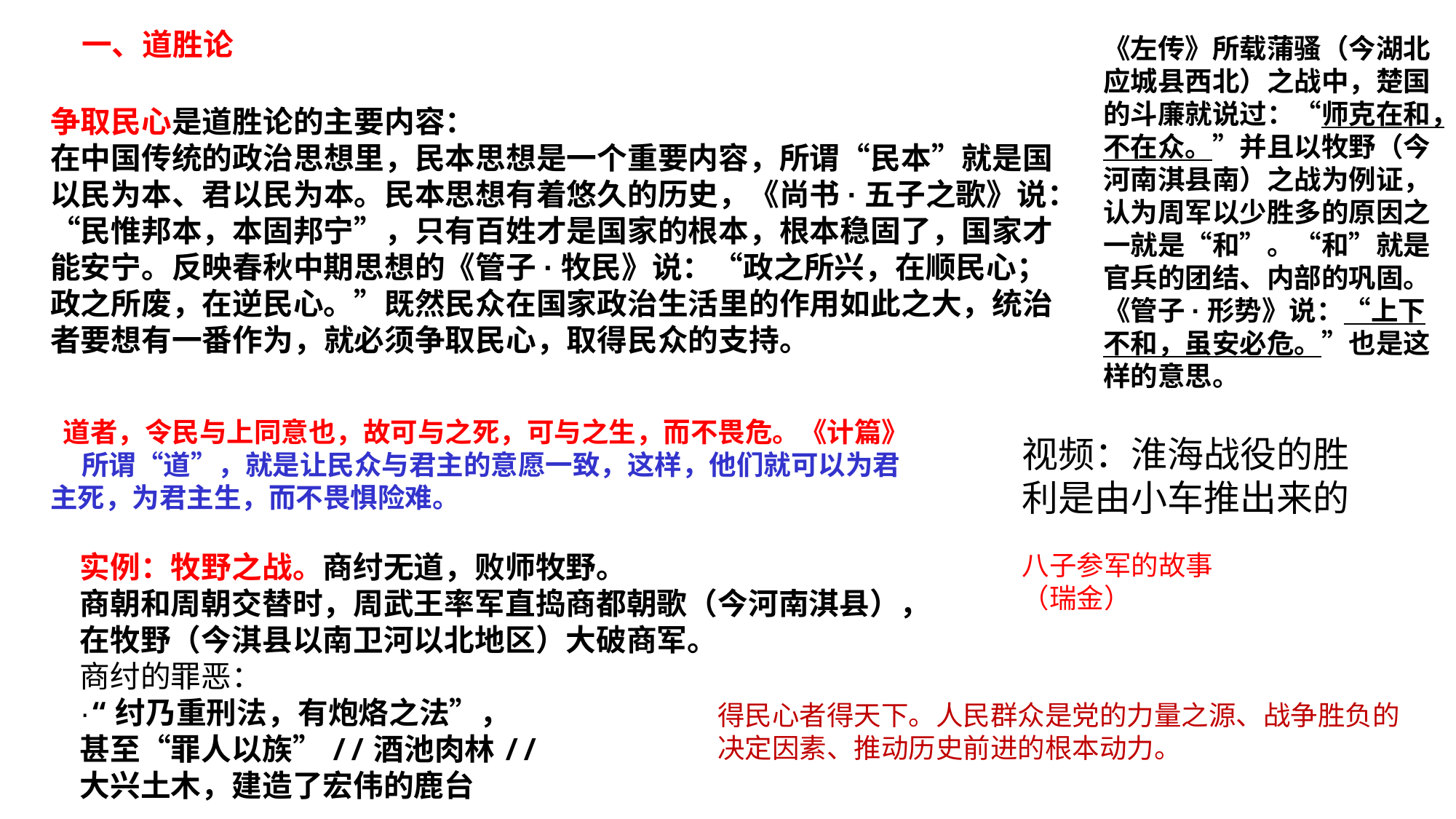

一、道胜论
《左传》所载蒲骚（今湖北应城县西北）之战中，楚国的斗廉就说过：“师克在和，不在众。”并且以牧野（今河南淇县南）之战为例证，认为周军以少胜多的原因之一就是“和”。“和”就是官兵的团结、内部的巩固。
《管子·形势》说：“上下不和，虽安必危。”也是这样的意思。

争取民心是道胜论的主要内容：
在中国传统的政治思想里，民本思想是一个重要内容，所谓“民本”就是国以民为本、君以民为本。民本思想有着悠久的历史，《尚书·五子之歌》说：“民惟邦本，本固邦宁”，只有百姓才是国家的根本，根本稳固了，国家才能安宁。反映春秋中期思想的《管子·牧民》说：“政之所兴，在顺民心；政之所废，在逆民心。”既然民众在国家政治生活里的作用如此之大，统治者要想有一番作为，就必须争取民心，取得民众的支持。
 道者，令民与上同意也，故可与之死，可与之生，而不畏危。《计篇》
    所谓“道”，就是让民众与君主的意愿一致，这样，他们就可以为君主死，为君主生，而不畏惧险难。
视频：淮海战役的胜利是由小车推出来的
实例：牧野之战。商纣无道，败师牧野。
商朝和周朝交替时，周武王率军直捣商都朝歌（今河南淇县），在牧野（今淇县以南卫河以北地区）大破商军。
商纣的罪恶：
·“纣乃重刑法，有炮烙之法”，
甚至“罪人以族”//酒池肉林//
大兴土木，建造了宏伟的鹿台
八子参军的故事（瑞金）
得民心者得天下。人民群众是党的力量之源、战争胜负的决定因素、推动历史前进的根本动力。